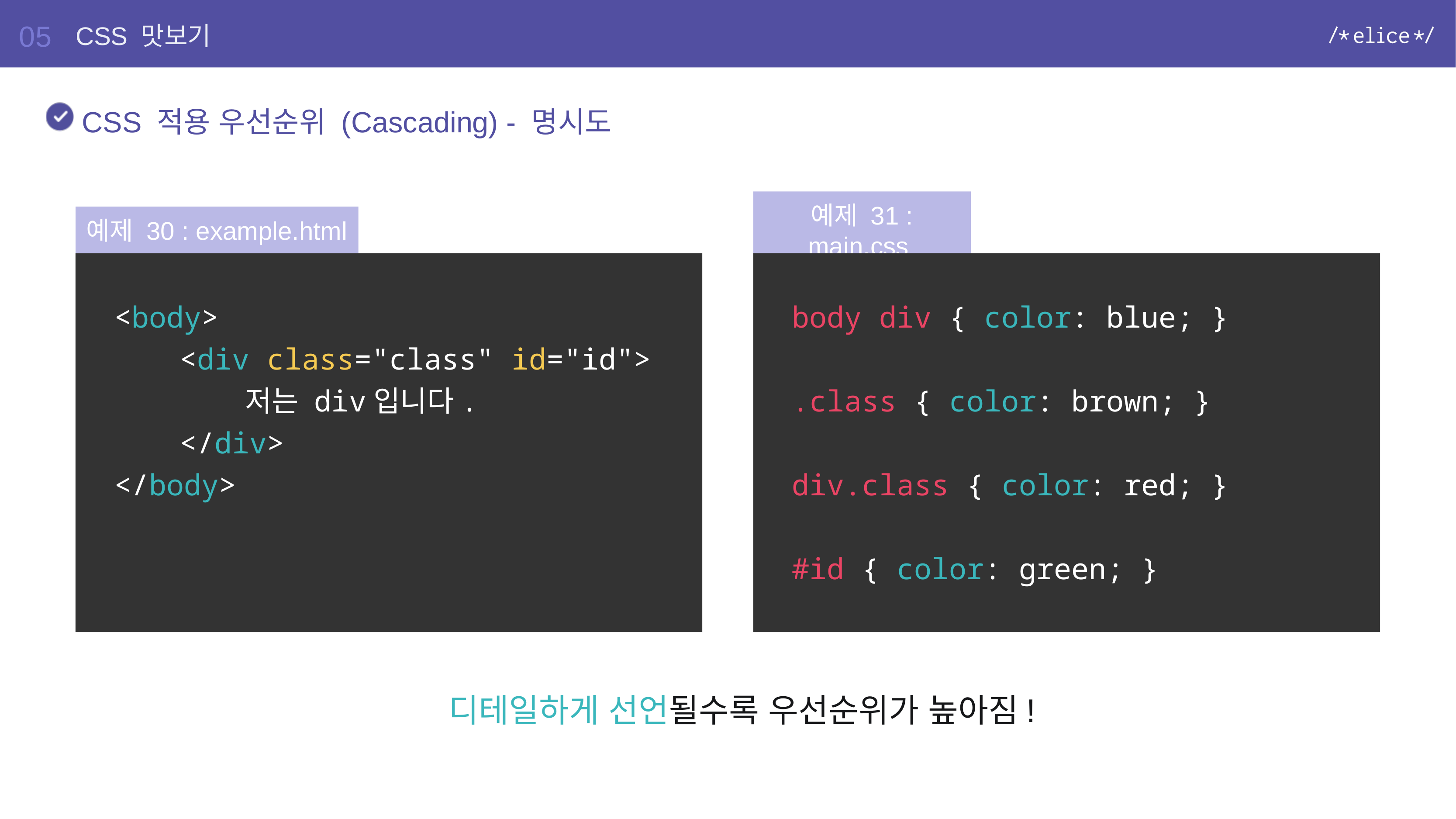

05
CSS 맛보기
CSS 적용 우선순위 (Cascading) - 명시도
예제 30 : example.html
예제 31 : main.css
<body>
	<div class="class" id="id">
		저는 div입니다.
	</div>
</body>
body div { color: blue; }

.class { color: brown; }

div.class { color: red; }

#id { color: green; }
디테일하게 선언될수록 우선순위가 높아짐!